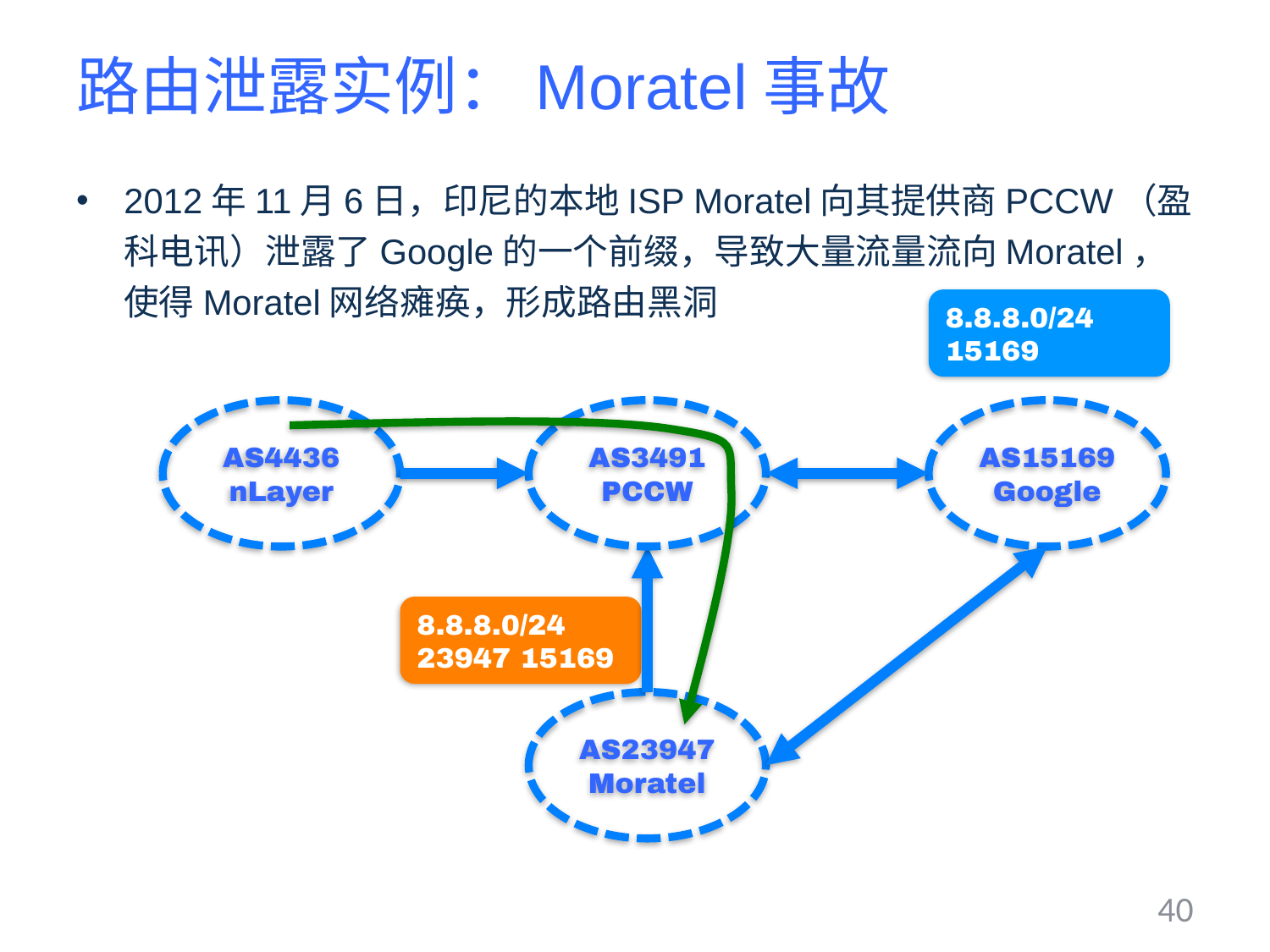

# 路由泄露实例：Moratel事故
2012年11月6日，印尼的本地ISP Moratel向其提供商PCCW（盈科电讯）泄露了Google的一个前缀，导致大量流量流向Moratel，使得Moratel网络瘫痪，形成路由黑洞
8.8.8.0/24
15169
AS4436
nLayer
AS3491
PCCW
AS15169
Google

8.8.8.0/24
23947 15169
AS23947
Moratel
40